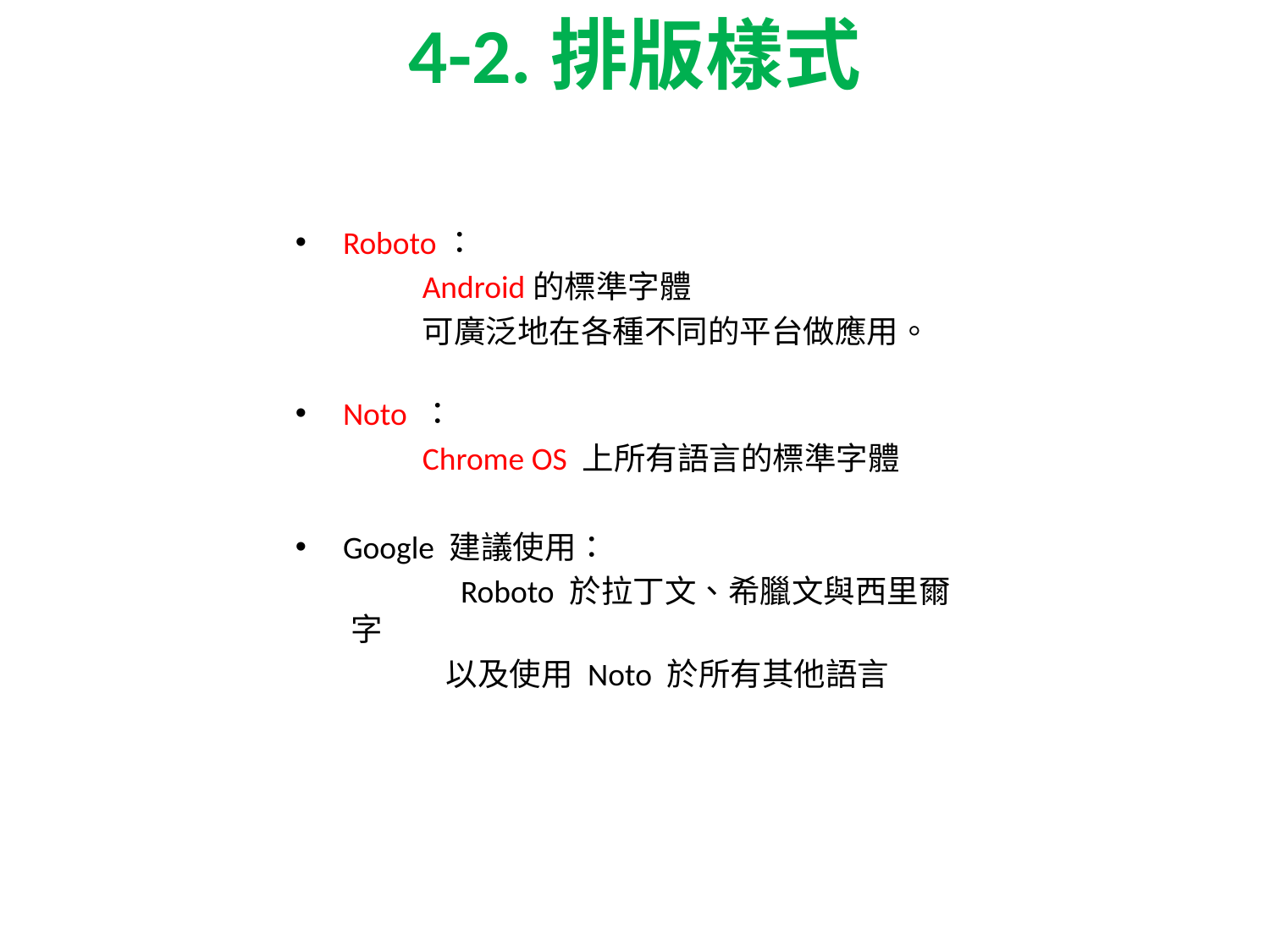

# 4-2.排版樣式
Roboto：
	Android的標準字體
	可廣泛地在各種不同的平台做應用。
Noto ：
	Chrome OS 上所有語言的標準字體

Google 建議使用：
　　　 Roboto 於拉丁文、希臘文與西里爾字
　　　以及使用 Noto 於所有其他語言